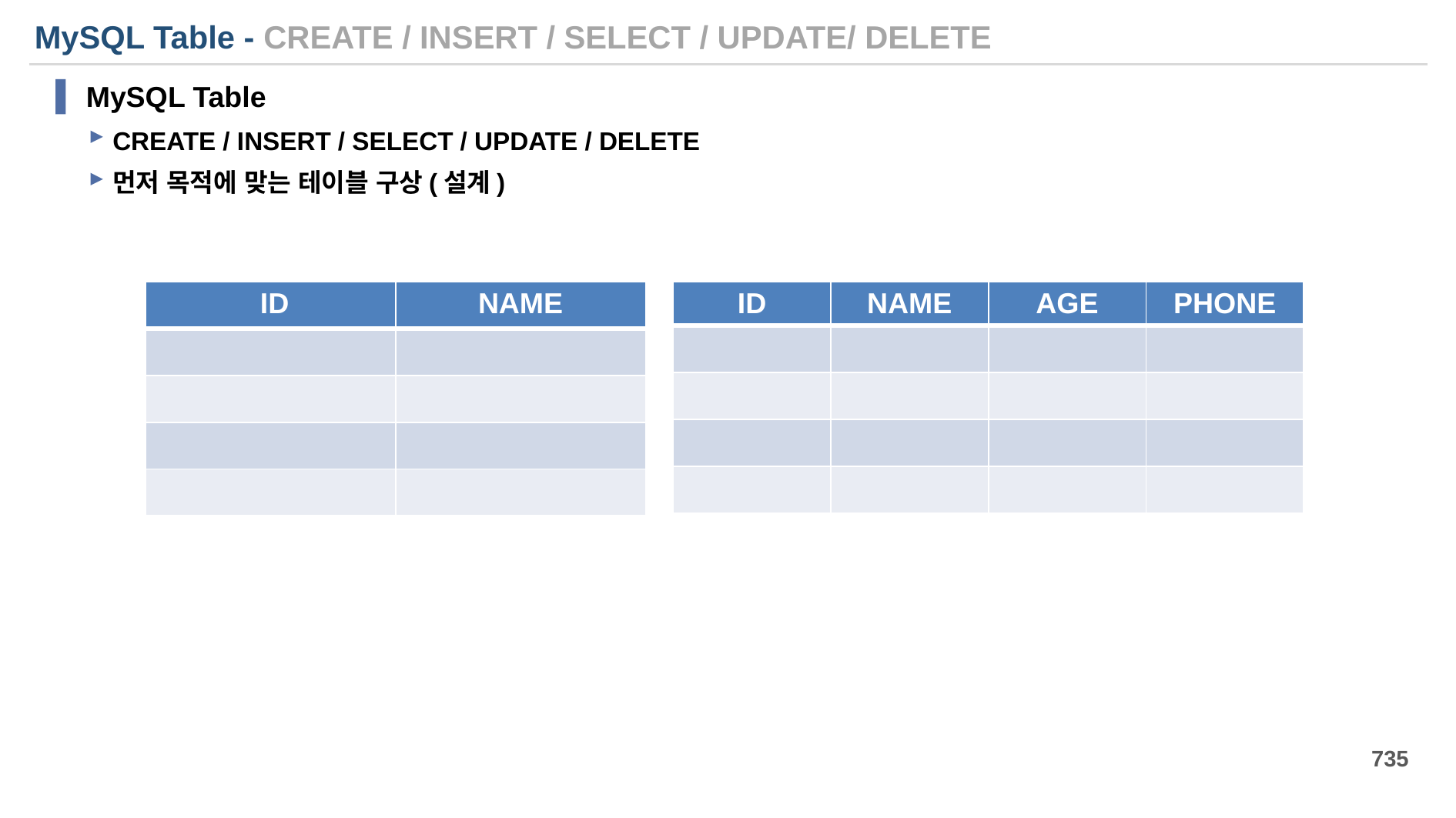

# MySQL Table - CREATE / INSERT / SELECT / UPDATE/ DELETE
MySQL Table
CREATE / INSERT / SELECT / UPDATE / DELETE
먼저 목적에 맞는 테이블 구상(설계)

| ID | NAME |
| --- | --- |
|  |  |
|  |  |
|  |  |
|  |  |
| ID | NAME | AGE | PHONE |
| --- | --- | --- | --- |
|  |  |  |  |
|  |  |  |  |
|  |  |  |  |
|  |  |  |  |
735